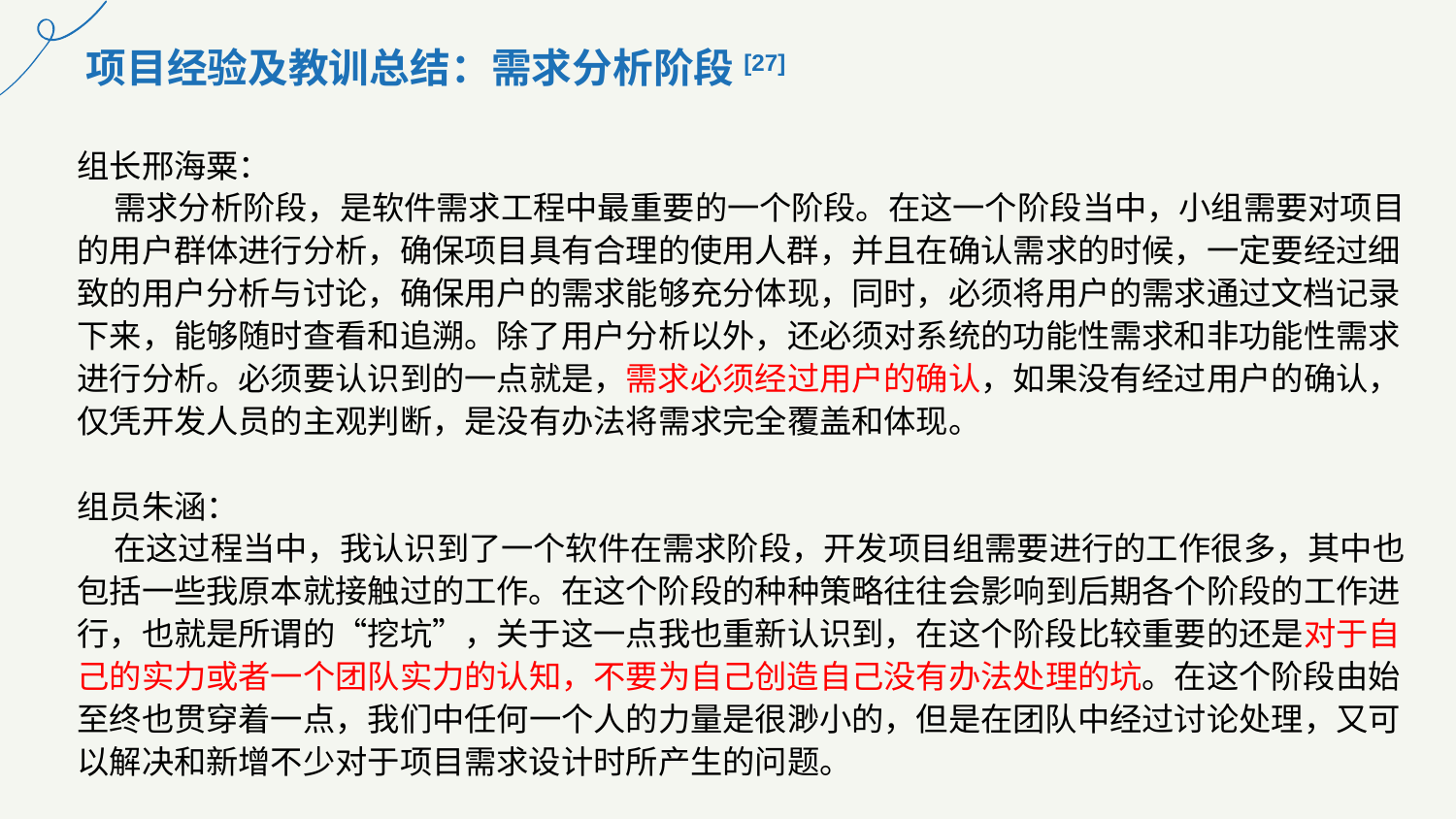

项目经验及教训总结：需求分析阶段[27]
组长邢海粟：
    需求分析阶段，是软件需求工程中最重要的一个阶段。在这一个阶段当中，小组需要对项目的用户群体进行分析，确保项目具有合理的使用人群，并且在确认需求的时候，一定要经过细致的用户分析与讨论，确保用户的需求能够充分体现，同时，必须将用户的需求通过文档记录下来，能够随时查看和追溯。除了用户分析以外，还必须对系统的功能性需求和非功能性需求进行分析。必须要认识到的一点就是，需求必须经过用户的确认，如果没有经过用户的确认，仅凭开发人员的主观判断，是没有办法将需求完全覆盖和体现。

组员朱涵：
    在这过程当中，我认识到了一个软件在需求阶段，开发项目组需要进行的工作很多，其中也包括一些我原本就接触过的工作。在这个阶段的种种策略往往会影响到后期各个阶段的工作进行，也就是所谓的“挖坑”，关于这一点我也重新认识到，在这个阶段比较重要的还是对于自己的实力或者一个团队实力的认知，不要为自己创造自己没有办法处理的坑。在这个阶段由始至终也贯穿着一点，我们中任何一个人的力量是很渺小的，但是在团队中经过讨论处理，又可以解决和新增不少对于项目需求设计时所产生的问题。